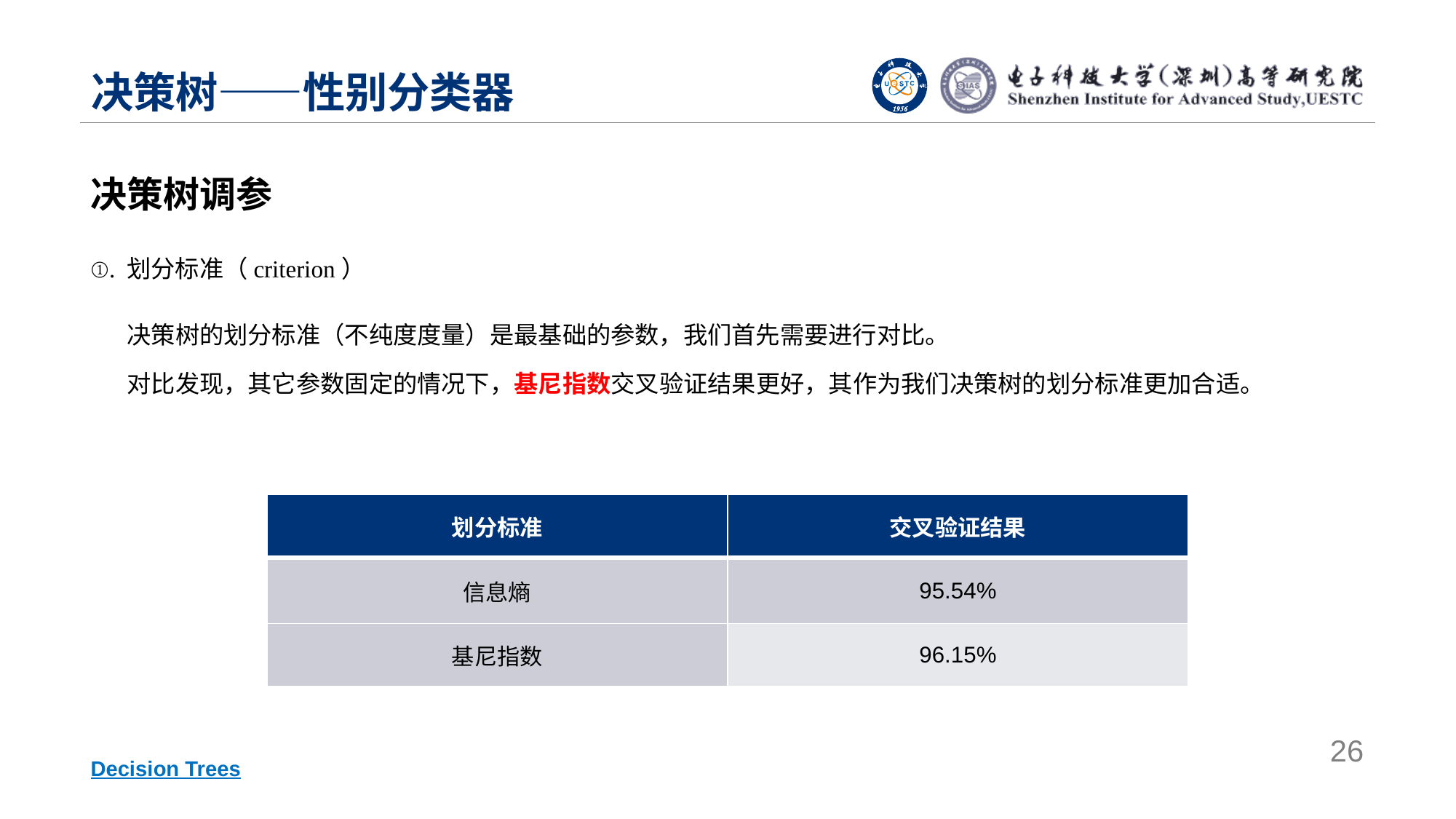

# 决策树——性别分类器
决策树调参
①. 划分标准（criterion）
决策树的划分标准（不纯度度量）是最基础的参数，我们首先需要进行对比。
对比发现，其它参数固定的情况下，基尼指数交叉验证结果更好，其作为我们决策树的划分标准更加合适。
| 划分标准 | 交叉验证结果 |
| --- | --- |
| 信息熵 | 95.54% |
| 基尼指数 | 96.15% |
26
Decision Trees